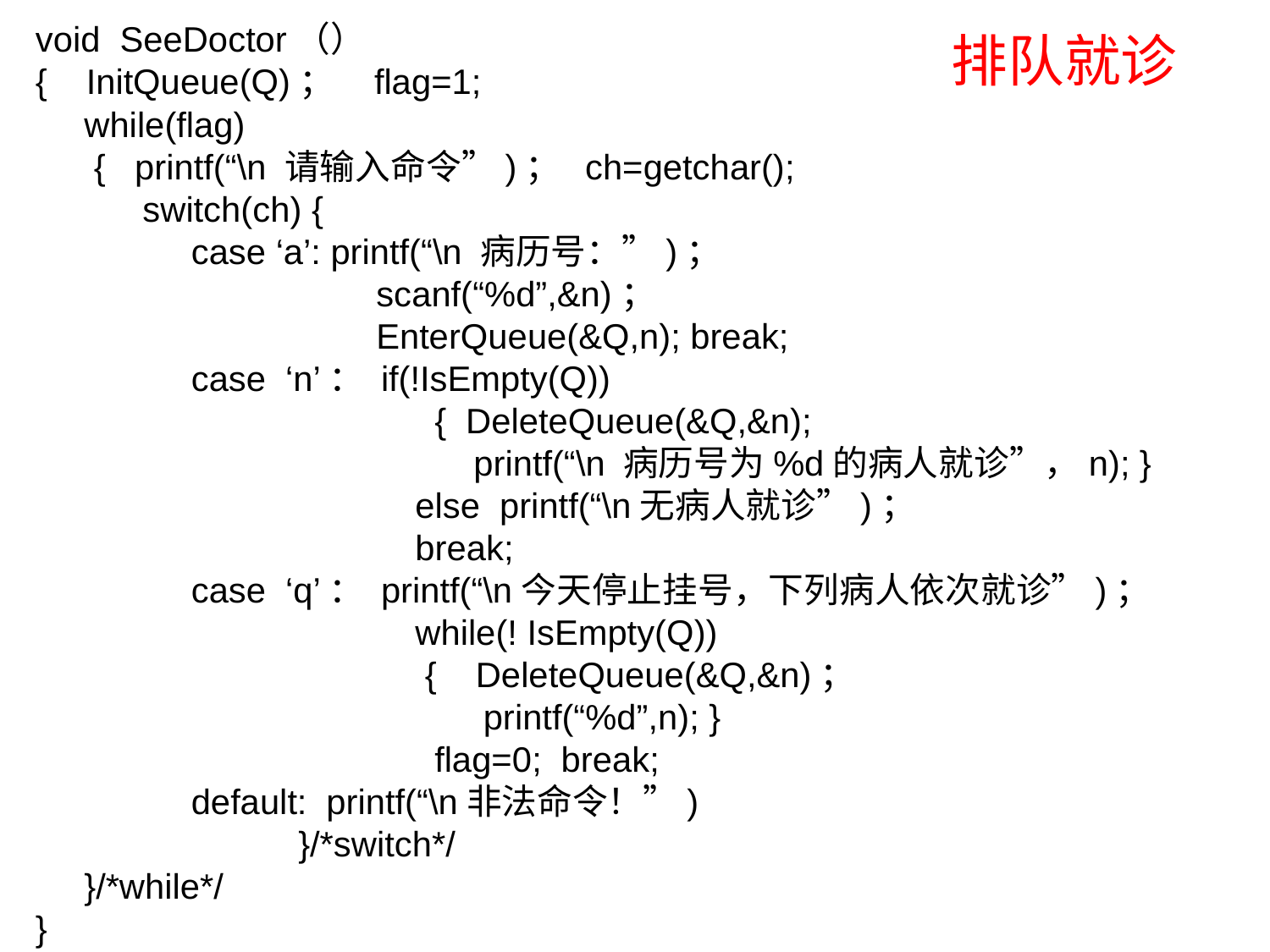

void  SeeDoctor（）
{    InitQueue(Q)；    flag=1;
     while(flag)
      {   printf(“\n 请输入命令”)；  ch=getchar();
           switch(ch) {
                case ‘a’: printf(“\n 病历号：”)；
                                   scanf(“%d”,&n)；
                                   EnterQueue(&Q,n); break;
                case  ‘n’： if(!IsEmpty(Q))
                                         {  DeleteQueue(&Q,&n);
                                             printf(“\n 病历号为%d的病人就诊”，n); }
                                       else  printf(“\n无病人就诊”)；
                                       break;
                case  ‘q’： printf(“\n今天停止挂号，下列病人依次就诊”)；
                                       while(! IsEmpty(Q))
                                        {    DeleteQueue(&Q,&n)；
                                              printf(“%d”,n); }
                                         flag=0;  break;
                default:  printf(“\n非法命令！”)
                           }/*switch*/
     }/*while*/
}
排队就诊
92